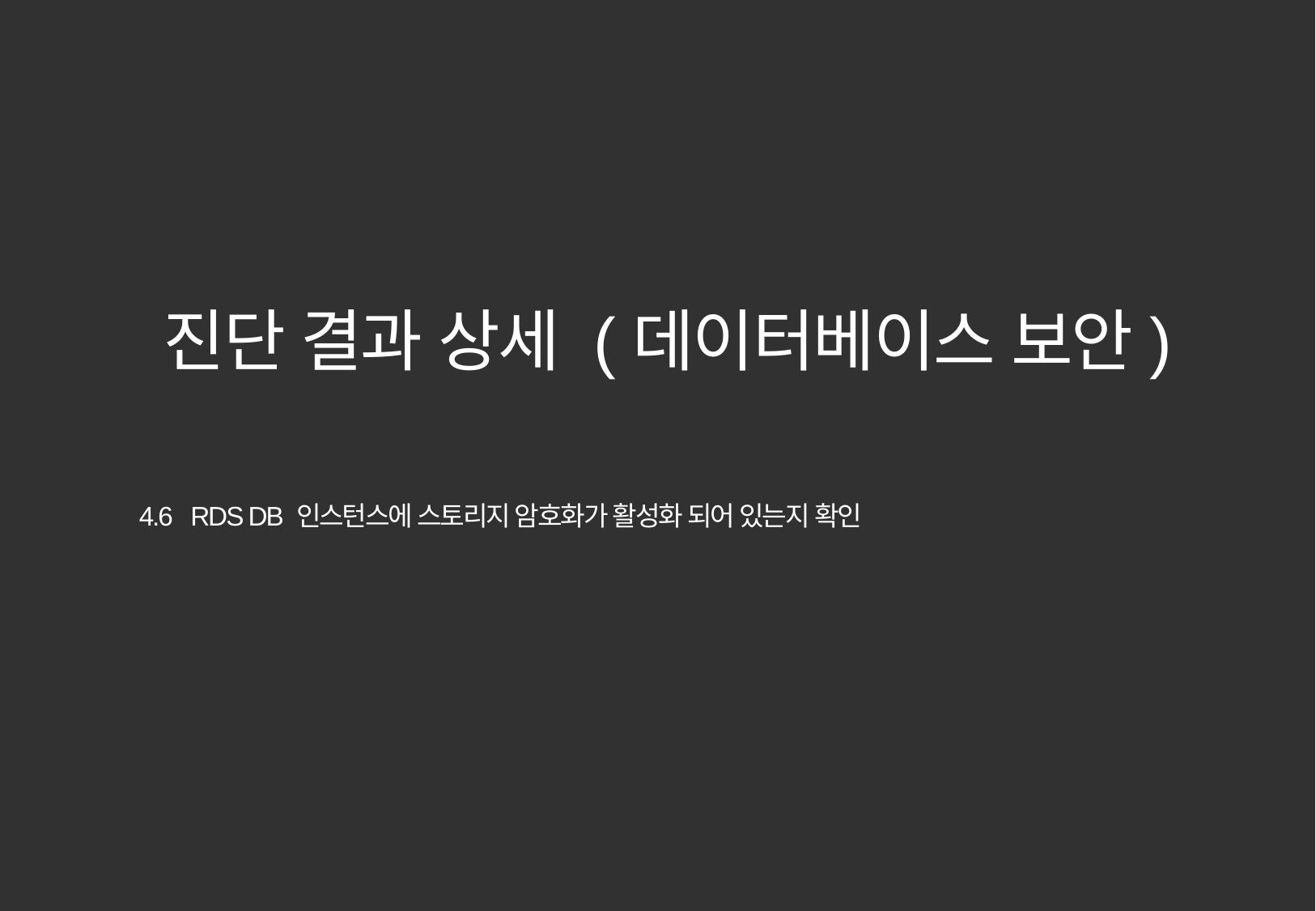

진단 결과 상세 (데이터베이스 보안)
4.6   RDS DB 인스턴스에 스토리지 암호화가 활성화 되어 있는지 확인